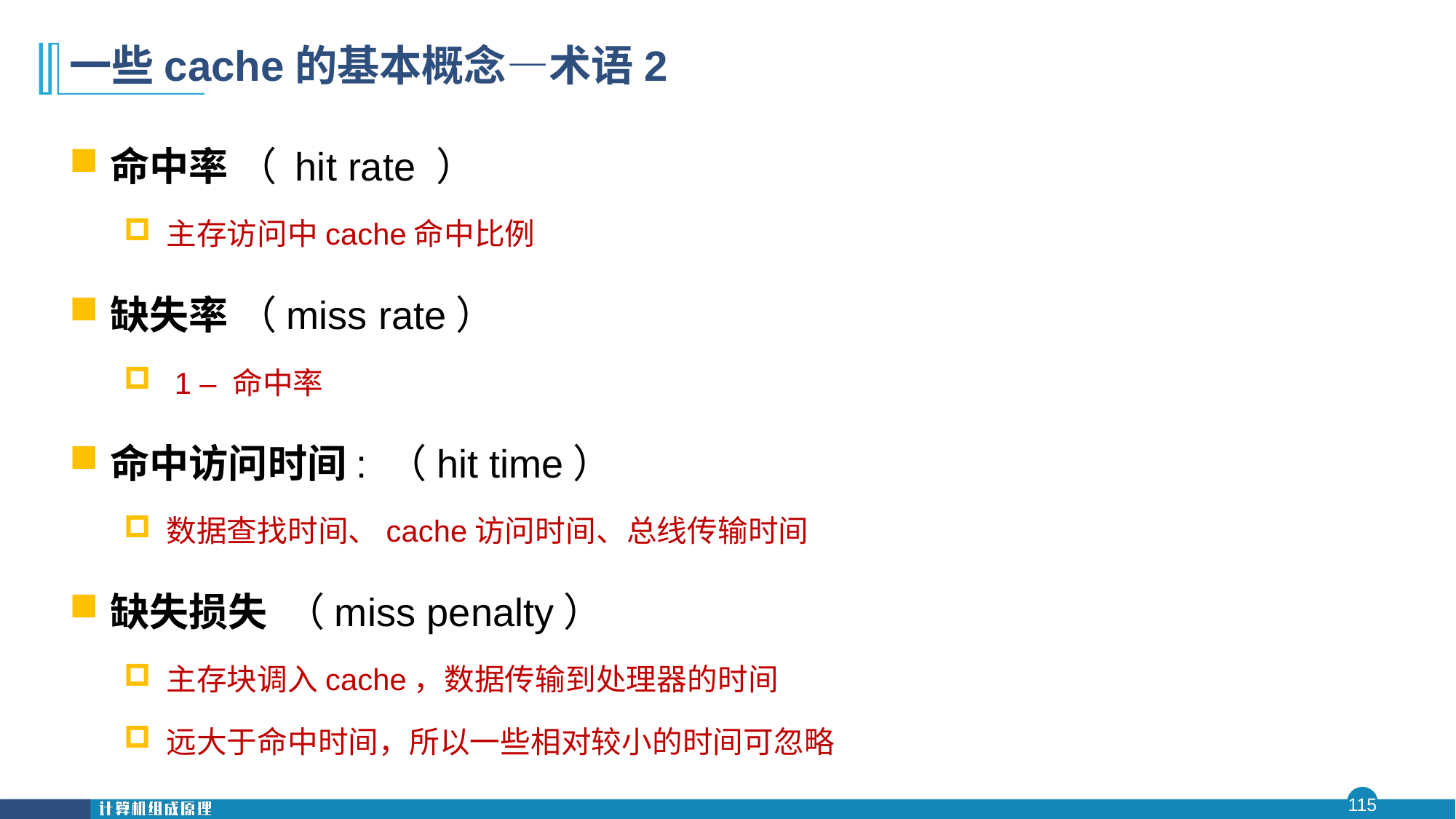

# 一些cache的基本概念—术语2
命中率 （ hit rate ）
主存访问中cache命中比例
缺失率 （miss rate）
 1 – 命中率
命中访问时间: （hit time）
数据查找时间、cache访问时间、总线传输时间
缺失损失  （miss penalty）
主存块调入cache，数据传输到处理器的时间
远大于命中时间，所以一些相对较小的时间可忽略